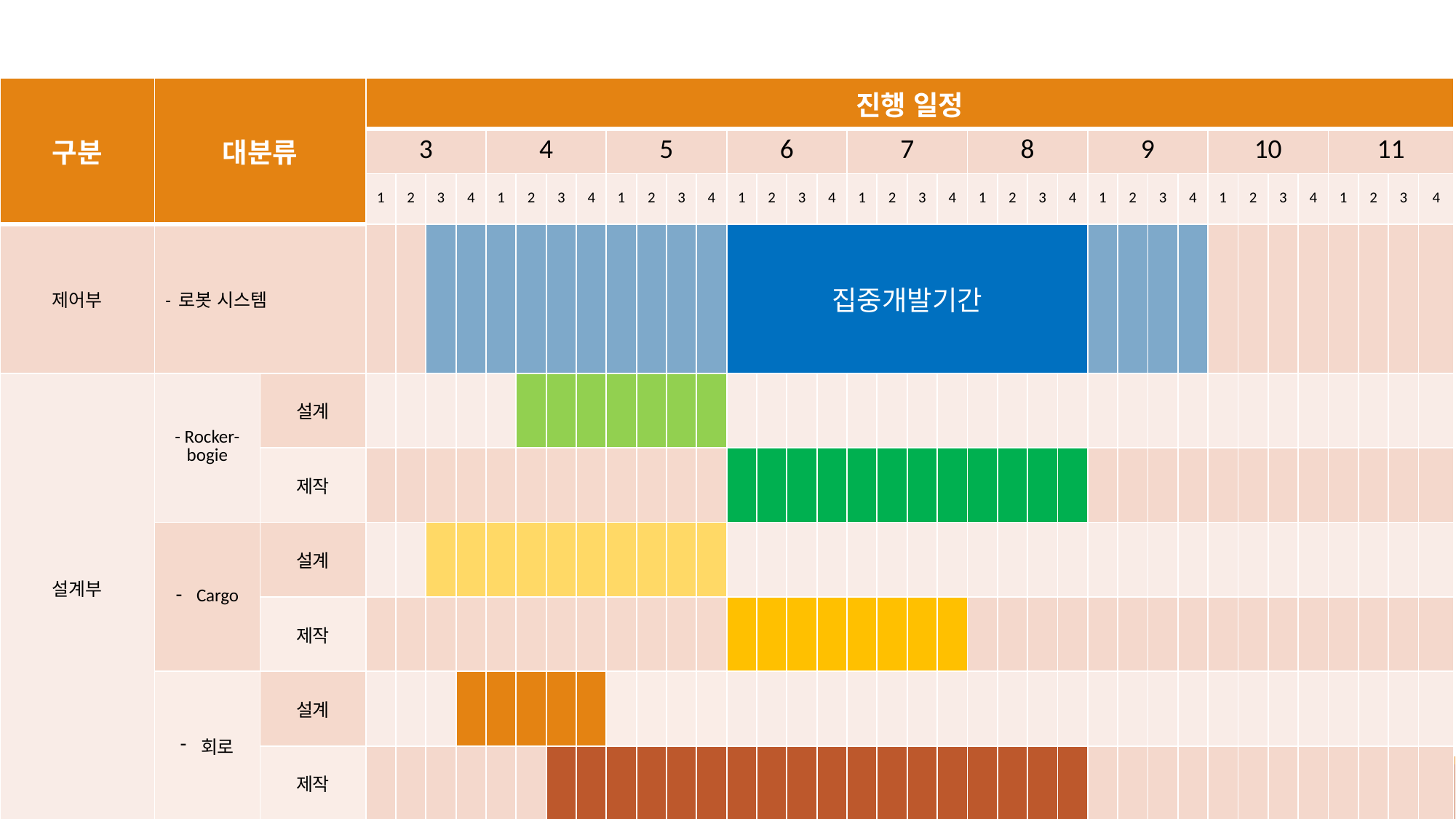

| 구분 | 대분류 |  | 진행 일정 |  |  |  |  |  |  |  |  |  |  |  |  |  |  |  |  |  |  |  |  |  |  |  |  |  |  |  |  |  |  |  |  |  |  |  |
| --- | --- | --- | --- | --- | --- | --- | --- | --- | --- | --- | --- | --- | --- | --- | --- | --- | --- | --- | --- | --- | --- | --- | --- | --- | --- | --- | --- | --- | --- | --- | --- | --- | --- | --- | --- | --- | --- | --- |
| 로봇 프로그래밍부 |  |  | 3 |  |  |  | 4 |  |  |  | 5 |  |  |  | 6 |  |  |  | 7 |  |  |  | 8 |  |  |  | 9 |  |  |  | 10 |  |  |  | 11 |  |  |  |
|  |  |  | 1 | 2 | 3 | 4 | 1 | 2 | 3 | 4 | 1 | 2 | 3 | 4 | 1 | 2 | 3 | 4 | 1 | 2 | 3 | 4 | 1 | 2 | 3 | 4 | 1 | 2 | 3 | 4 | 1 | 2 | 3 | 4 | 1 | 2 | 3 | 4 |
| 제어부 | - 로봇 시스템 |  |  |  |  |  |  |  |  |  |  |  |  |  | 집중개발기간 |  | 집중개발기간 | 집중개발기간 |  |  |  |  |  |  |  |  |  |  |  |  |  |  |  |  |  |  |  |  |
| 설계부 | - Rocker-bogie | 설계 |  |  |  |  |  |  |  |  |  |  |  |  |  |  |  |  |  |  |  |  |  |  |  |  |  |  |  |  |  |  |  |  |  |  |  |  |
|  |  | 제작 |  |  |  |  |  |  |  |  |  |  |  |  |  |  |  |  |  |  |  |  |  |  |  |  |  |  |  |  |  |  |  |  |  |  |  |  |
|  | Cargo | 설계 |  |  |  |  |  |  |  |  |  |  |  |  |  |  |  |  |  |  |  |  |  |  |  |  |  |  |  |  |  |  |  |  |  |  |  |  |
|  |  | 제작 |  |  |  |  |  |  |  |  |  |  |  |  |  |  |  |  |  |  |  |  |  |  |  |  |  |  |  |  |  |  |  |  |  |  |  |  |
|  | 회로 | 설계 |  |  |  |  |  |  |  |  |  |  |  |  |  |  |  |  |  |  |  |  |  |  |  |  |  |  |  |  |  |  |  |  |  |  |  |  |
|  |  | 제작 |  |  |  |  |  |  |  |  |  |  |  |  |  |  |  |  |  |  |  |  |  |  |  |  |  |  |  |  |  |  |  |  |  |  |  |  |